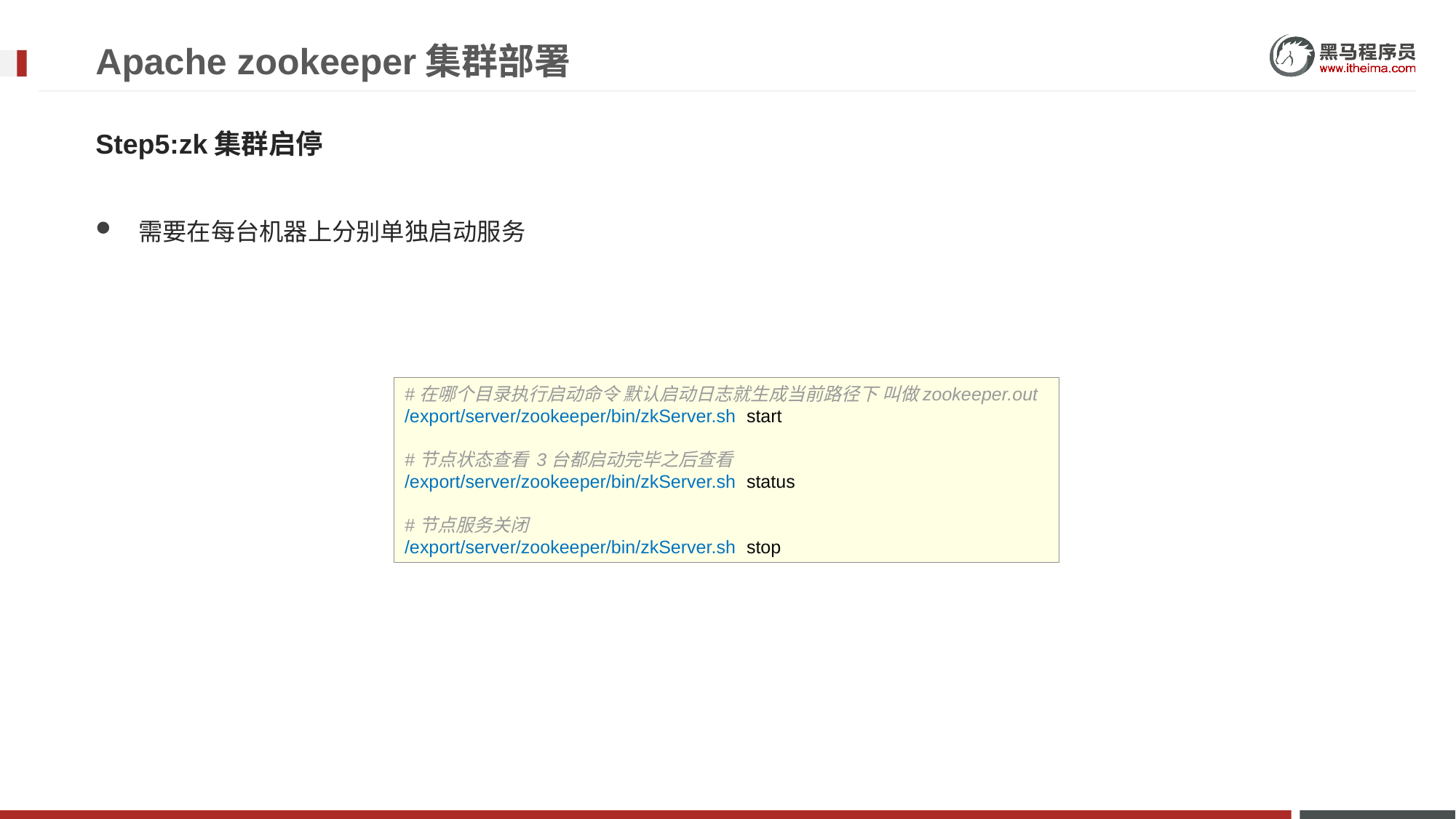

# Apache zookeeper集群部署
Step5:zk集群启停
需要在每台机器上分别单独启动服务
#在哪个目录执行启动命令 默认启动日志就生成当前路径下 叫做zookeeper.out
/export/server/zookeeper/bin/zkServer.sh  start
#节点状态查看 3台都启动完毕之后查看
/export/server/zookeeper/bin/zkServer.sh  status
#节点服务关闭
/export/server/zookeeper/bin/zkServer.sh  stop